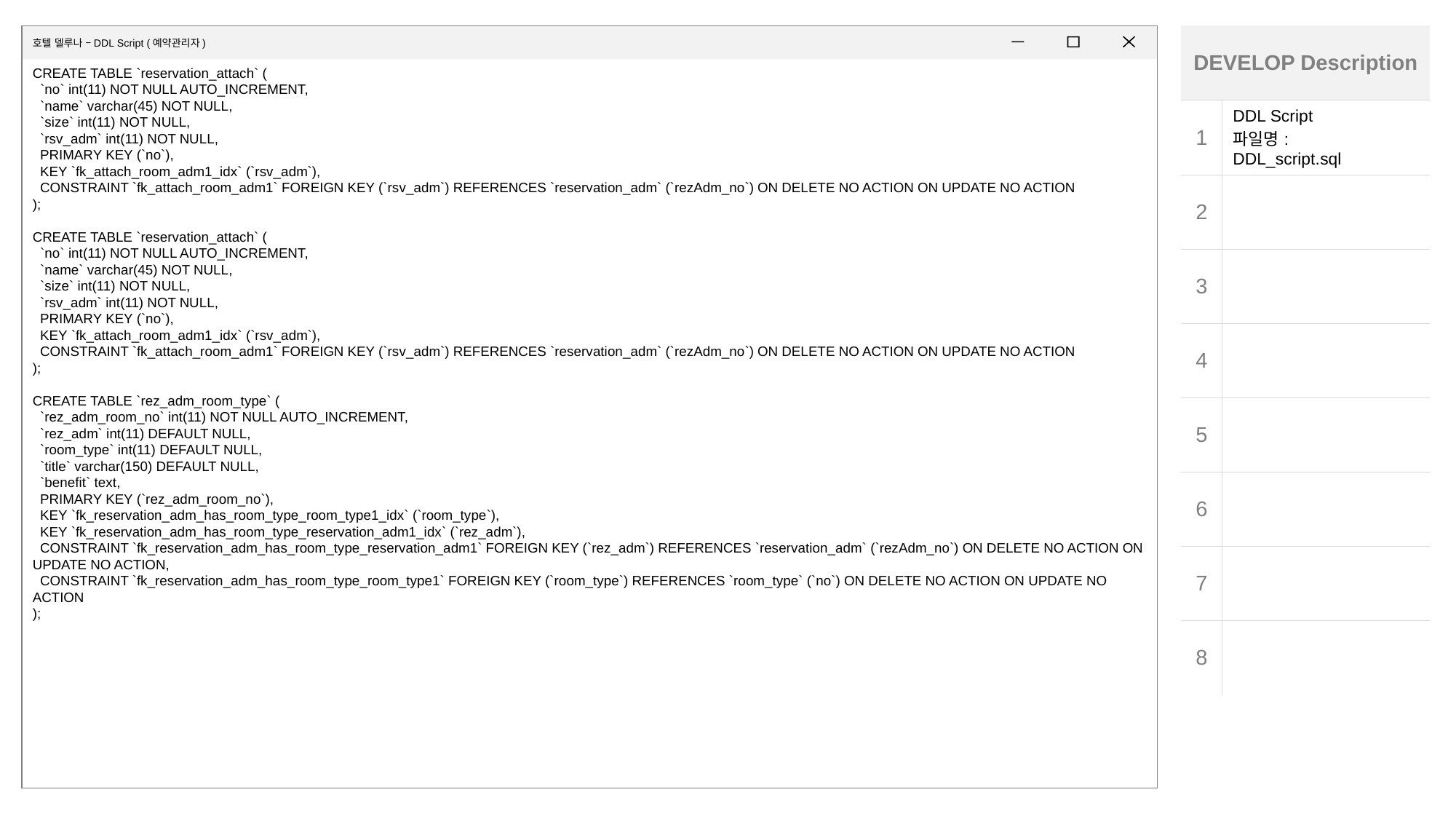

호텔 델루나 –DDL Script (예약관리자)

| DEVELOP Description |  |
| --- | --- |
| 1 | DDL Script 파일명: DDL\_script.sql |
| 2 |  |
| 3 |  |
| 4 |  |
| 5 |  |
| 6 |  |
| 7 |  |
| 8 |  |
CREATE TABLE `reservation_attach` (
  `no` int(11) NOT NULL AUTO_INCREMENT,
  `name` varchar(45) NOT NULL,
  `size` int(11) NOT NULL,
  `rsv_adm` int(11) NOT NULL,
  PRIMARY KEY (`no`),
  KEY `fk_attach_room_adm1_idx` (`rsv_adm`),
  CONSTRAINT `fk_attach_room_adm1` FOREIGN KEY (`rsv_adm`) REFERENCES `reservation_adm` (`rezAdm_no`) ON DELETE NO ACTION ON UPDATE NO ACTION
);

CREATE TABLE `reservation_attach` (
  `no` int(11) NOT NULL AUTO_INCREMENT,
  `name` varchar(45) NOT NULL,
  `size` int(11) NOT NULL,
  `rsv_adm` int(11) NOT NULL,
  PRIMARY KEY (`no`),
  KEY `fk_attach_room_adm1_idx` (`rsv_adm`),
  CONSTRAINT `fk_attach_room_adm1` FOREIGN KEY (`rsv_adm`) REFERENCES `reservation_adm` (`rezAdm_no`) ON DELETE NO ACTION ON UPDATE NO ACTION
);

CREATE TABLE `rez_adm_room_type` (
  `rez_adm_room_no` int(11) NOT NULL AUTO_INCREMENT,
  `rez_adm` int(11) DEFAULT NULL,
  `room_type` int(11) DEFAULT NULL,
  `title` varchar(150) DEFAULT NULL,
  `benefit` text,
  PRIMARY KEY (`rez_adm_room_no`),
  KEY `fk_reservation_adm_has_room_type_room_type1_idx` (`room_type`),
  KEY `fk_reservation_adm_has_room_type_reservation_adm1_idx` (`rez_adm`),
  CONSTRAINT `fk_reservation_adm_has_room_type_reservation_adm1` FOREIGN KEY (`rez_adm`) REFERENCES `reservation_adm` (`rezAdm_no`) ON DELETE NO ACTION ON UPDATE NO ACTION,
  CONSTRAINT `fk_reservation_adm_has_room_type_room_type1` FOREIGN KEY (`room_type`) REFERENCES `room_type` (`no`) ON DELETE NO ACTION ON UPDATE NO ACTION
);